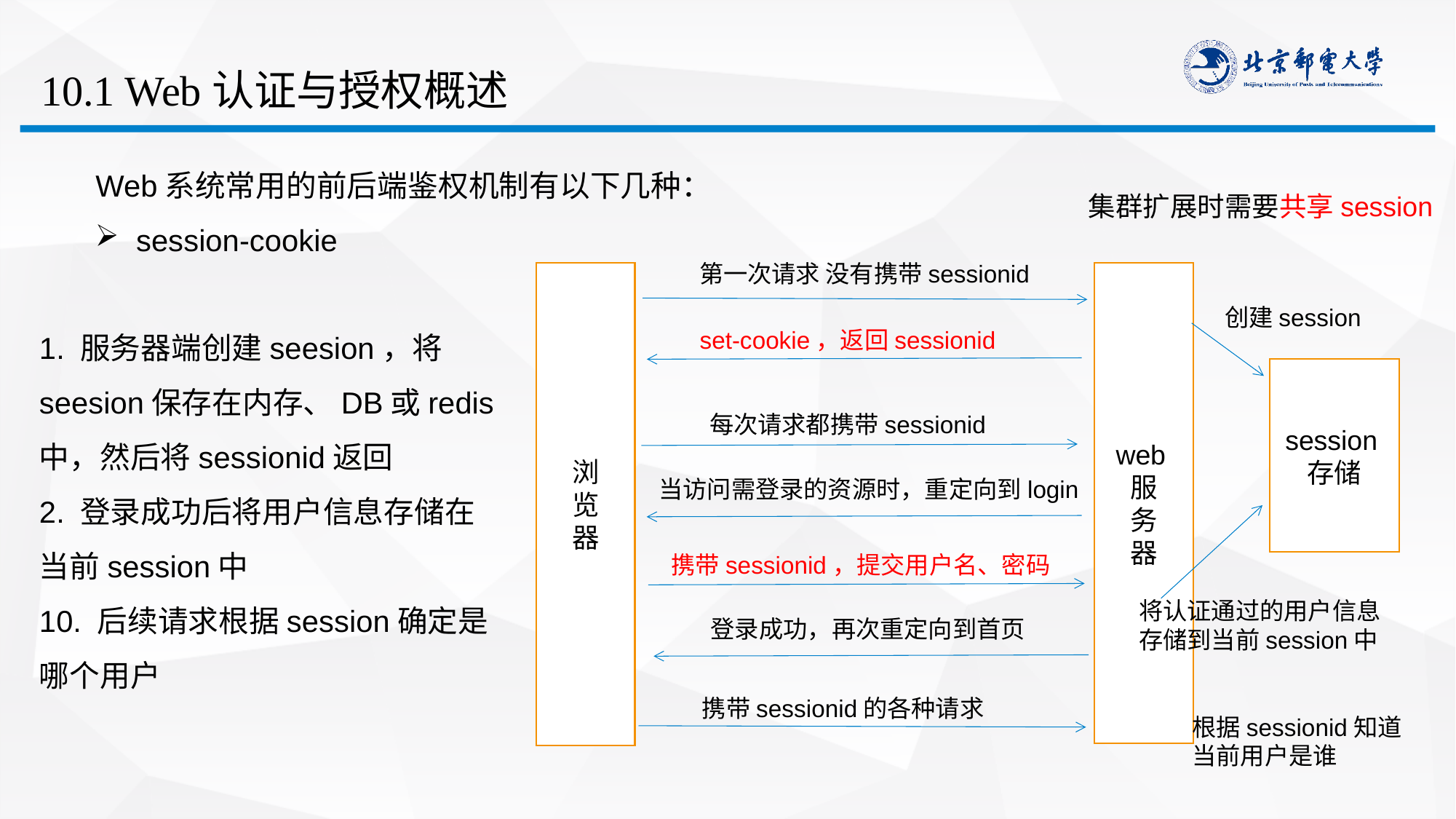

# 10.1 Web认证与授权概述
     Web系统常用的前后端鉴权机制有以下几种：
session-cookie

集群扩展时需要共享session
第一次请求 没有携带sessionid
浏
览
器
web服
务
器
创建session
1. 服务器端创建seesion，将seesion保存在内存、DB或redis中，然后将sessionid返回
2. 登录成功后将用户信息存储在当前session中
10. 后续请求根据session确定是哪个用户
set-cookie，返回sessionid
session存储
每次请求都携带sessionid
当访问需登录的资源时，重定向到login
携带sessionid，提交用户名、密码
将认证通过的用户信息
存储到当前session中
登录成功，再次重定向到首页
携带sessionid的各种请求
根据sessionid知道
当前用户是谁